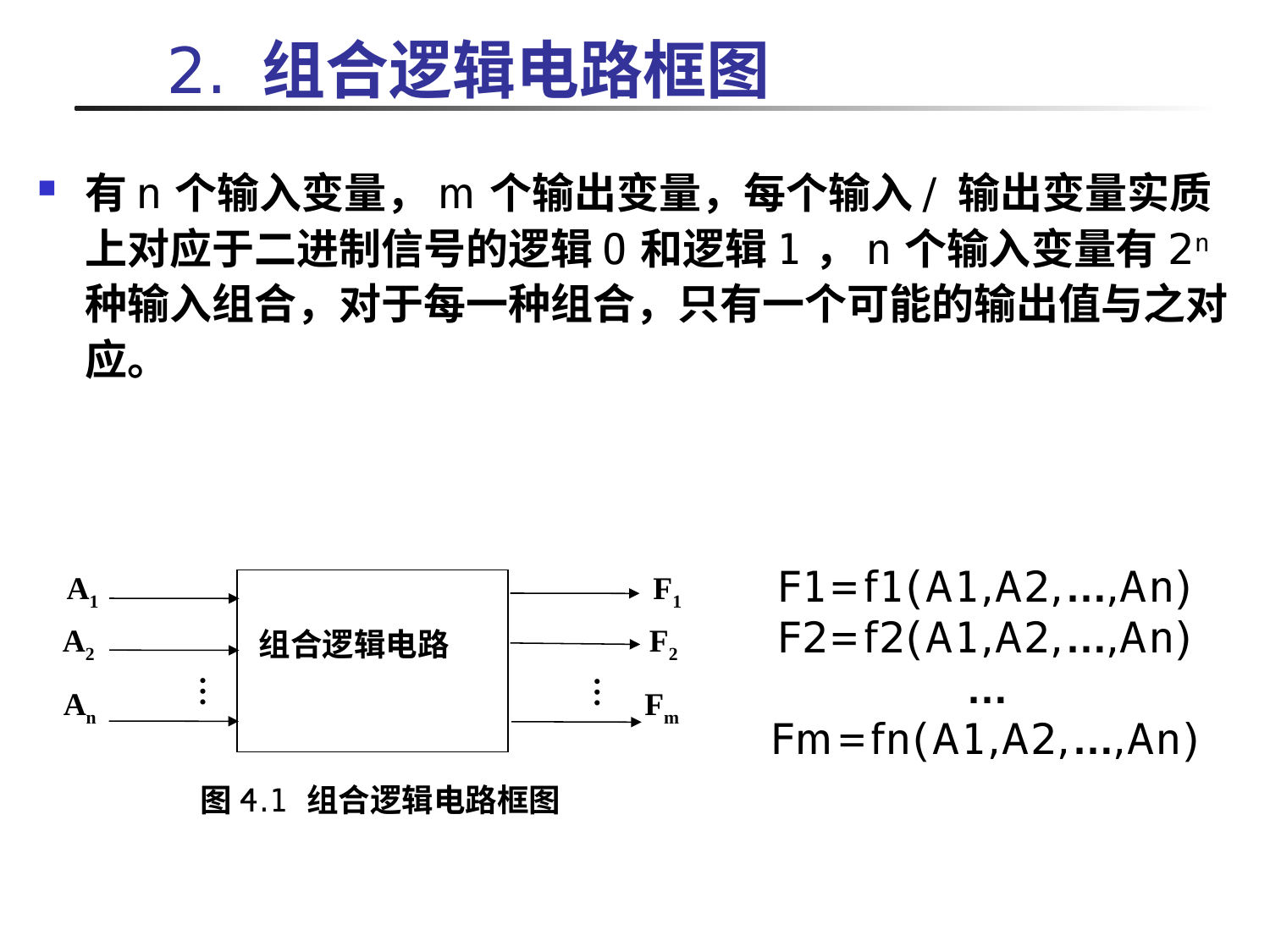

# 2. 组合逻辑电路框图
有n个输入变量，m个输出变量，每个输入/输出变量实质上对应于二进制信号的逻辑0和逻辑1，n个输入变量有2n种输入组合，对于每一种组合，只有一个可能的输出值与之对应。

A1
F1

A2
F2
组合逻辑电路

…
…
An
Fm

F1=f1(A1,A2,…,An)
F2=f2(A1,A2,…,An)
…
Fm=fn(A1,A2,…,An)
图4.1 组合逻辑电路框图